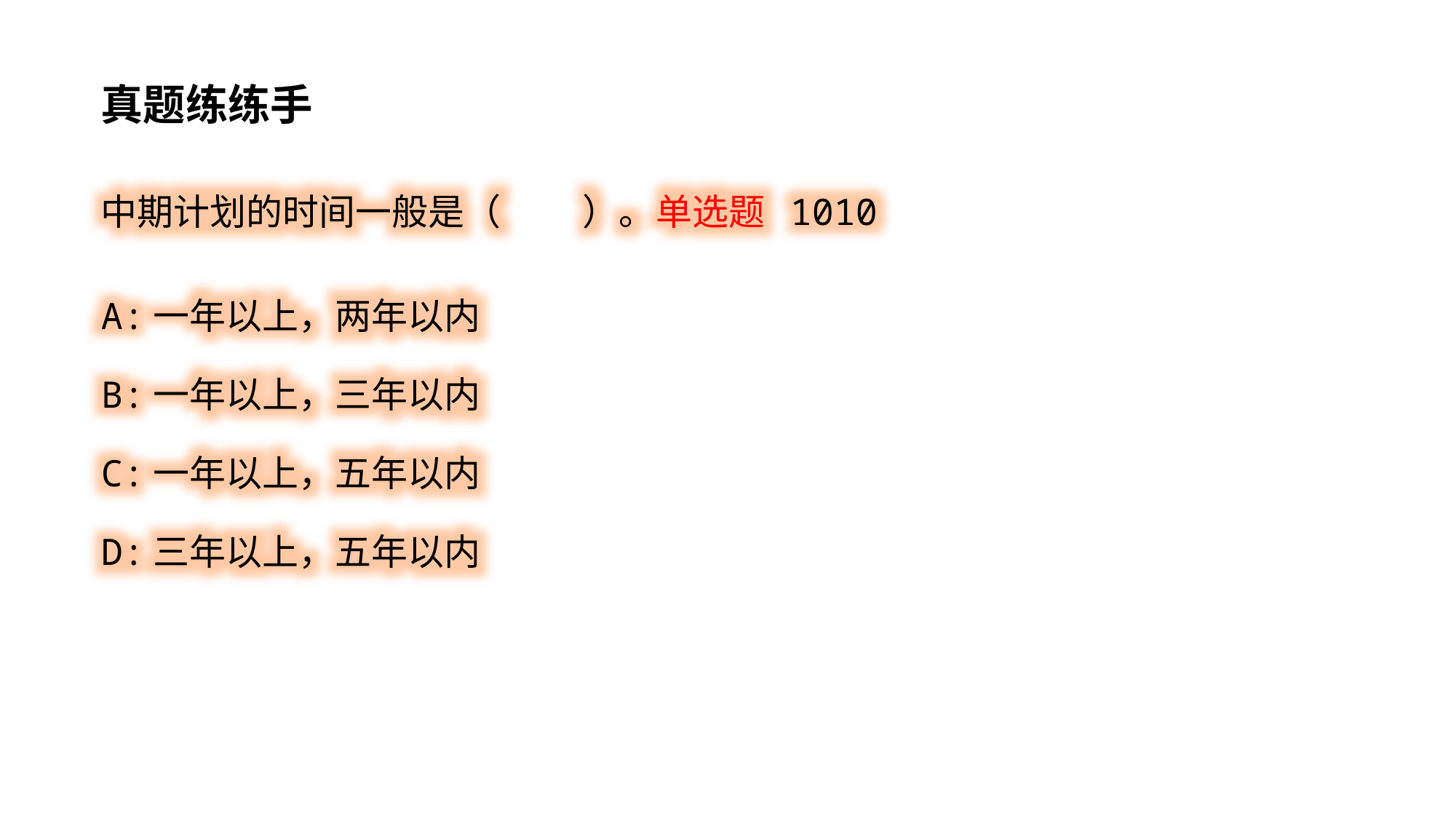

真题练练手
中期计划的时间一般是（          ）。单选题  1010

A:一年以上，两年以内

B:一年以上，三年以内

C:一年以上，五年以内

D:三年以上，五年以内